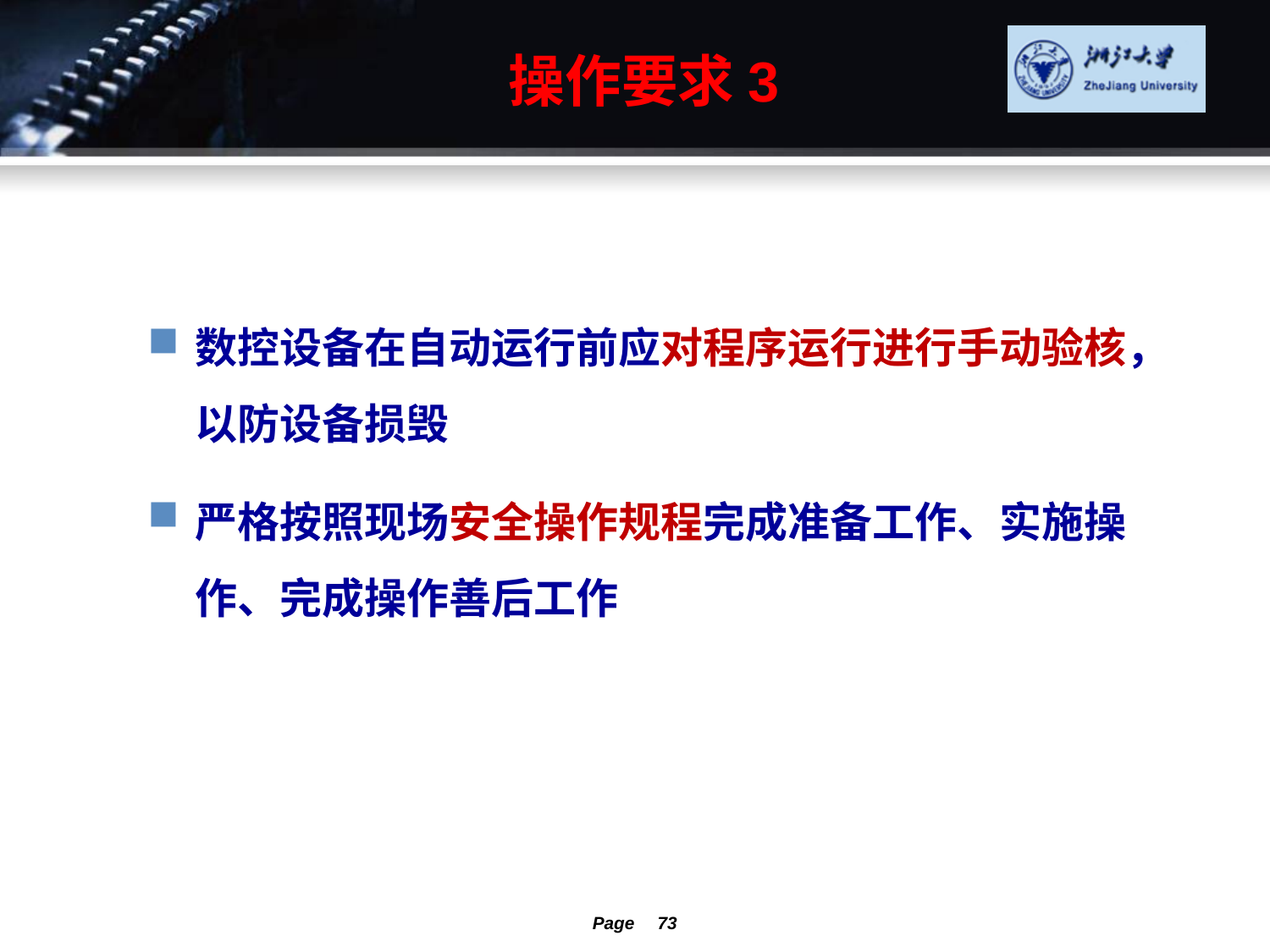

# 操作要求3

数控设备在自动运行前应对程序运行进行手动验核，以防设备损毁
严格按照现场安全操作规程完成准备工作、实施操作、完成操作善后工作